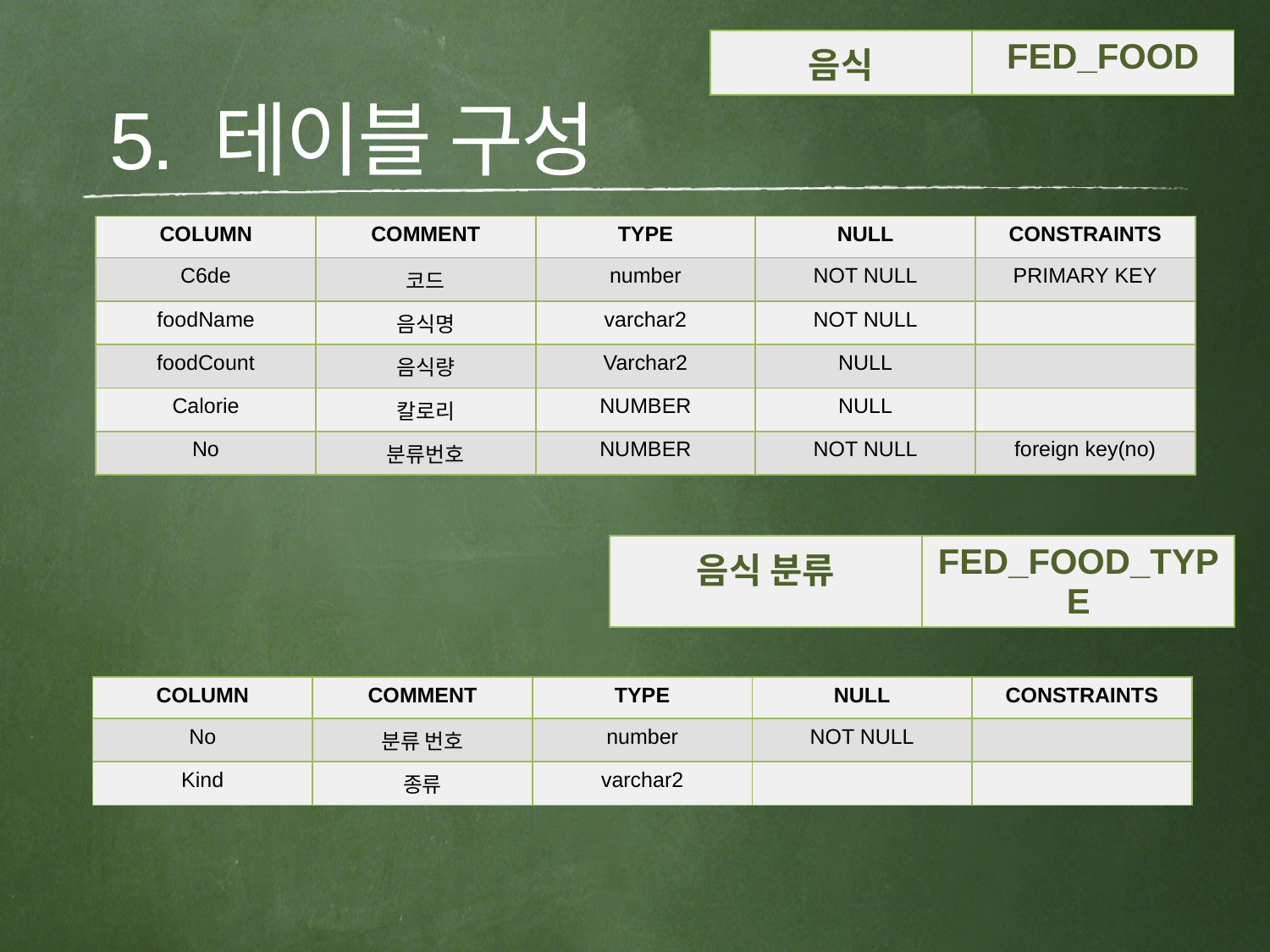

| 음식 | FED\_FOOD |
| --- | --- |
# 5. 테이블 구성
| COLUMN | COMMENT | TYPE | NULL | CONSTRAINTS |
| --- | --- | --- | --- | --- |
| C6de | 코드 | number | NOT NULL | PRIMARY KEY |
| foodName | 음식명 | varchar2 | NOT NULL |  |
| foodCount | 음식량 | Varchar2 | NULL |  |
| Calorie | 칼로리 | NUMBER | NULL |  |
| No | 분류번호 | NUMBER | NOT NULL | foreign key(no) |
| 음식 분류 | FED\_FOOD\_TYPE |
| --- | --- |
| COLUMN | COMMENT | TYPE | NULL | CONSTRAINTS |
| --- | --- | --- | --- | --- |
| No | 분류 번호 | number | NOT NULL |  |
| Kind | 종류 | varchar2 |  |  |